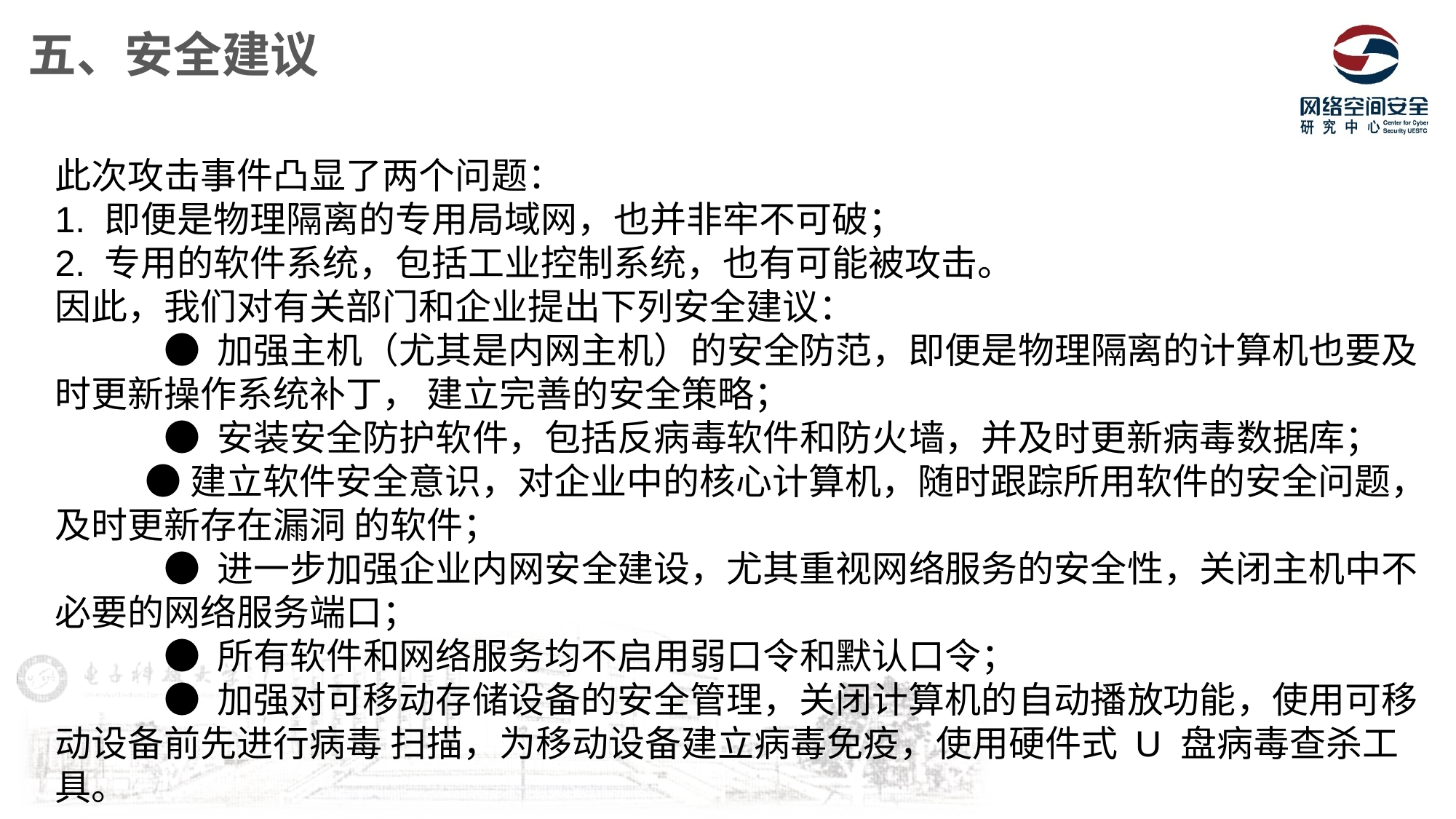

五、安全建议
此次攻击事件凸显了两个问题：
1. 即便是物理隔离的专用局域网，也并非牢不可破；
2. 专用的软件系统，包括工业控制系统，也有可能被攻击。
因此，我们对有关部门和企业提出下列安全建议：
	● 加强主机（尤其是内网主机）的安全防范，即便是物理隔离的计算机也要及时更新操作系统补丁， 建立完善的安全策略；
	● 安装安全防护软件，包括反病毒软件和防火墙，并及时更新病毒数据库；
           ●建立软件安全意识，对企业中的核心计算机，随时跟踪所用软件的安全问题，及时更新存在漏洞 的软件；
	● 进一步加强企业内网安全建设，尤其重视网络服务的安全性，关闭主机中不必要的网络服务端口；
	● 所有软件和网络服务均不启用弱口令和默认口令；
	● 加强对可移动存储设备的安全管理，关闭计算机的自动播放功能，使用可移动设备前先进行病毒 扫描，为移动设备建立病毒免疫，使用硬件式 U 盘病毒查杀工具。